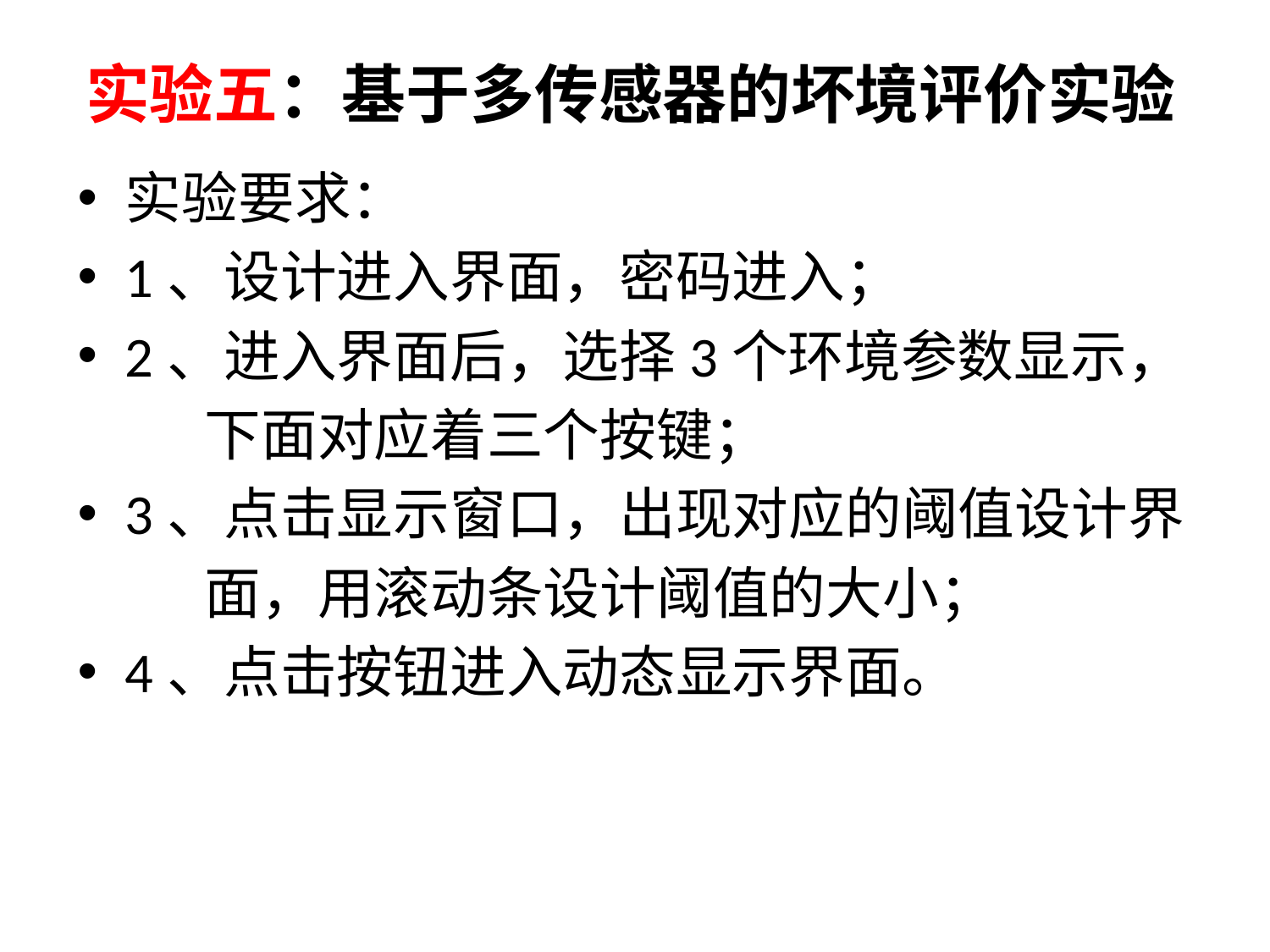

# 实验五：基于多传感器的坏境评价实验
实验要求：
1、设计进入界面，密码进入；
2、进入界面后，选择3个环境参数显示，
	下面对应着三个按键；
3、点击显示窗口，出现对应的阈值设计界
	面，用滚动条设计阈值的大小；
4、点击按钮进入动态显示界面。